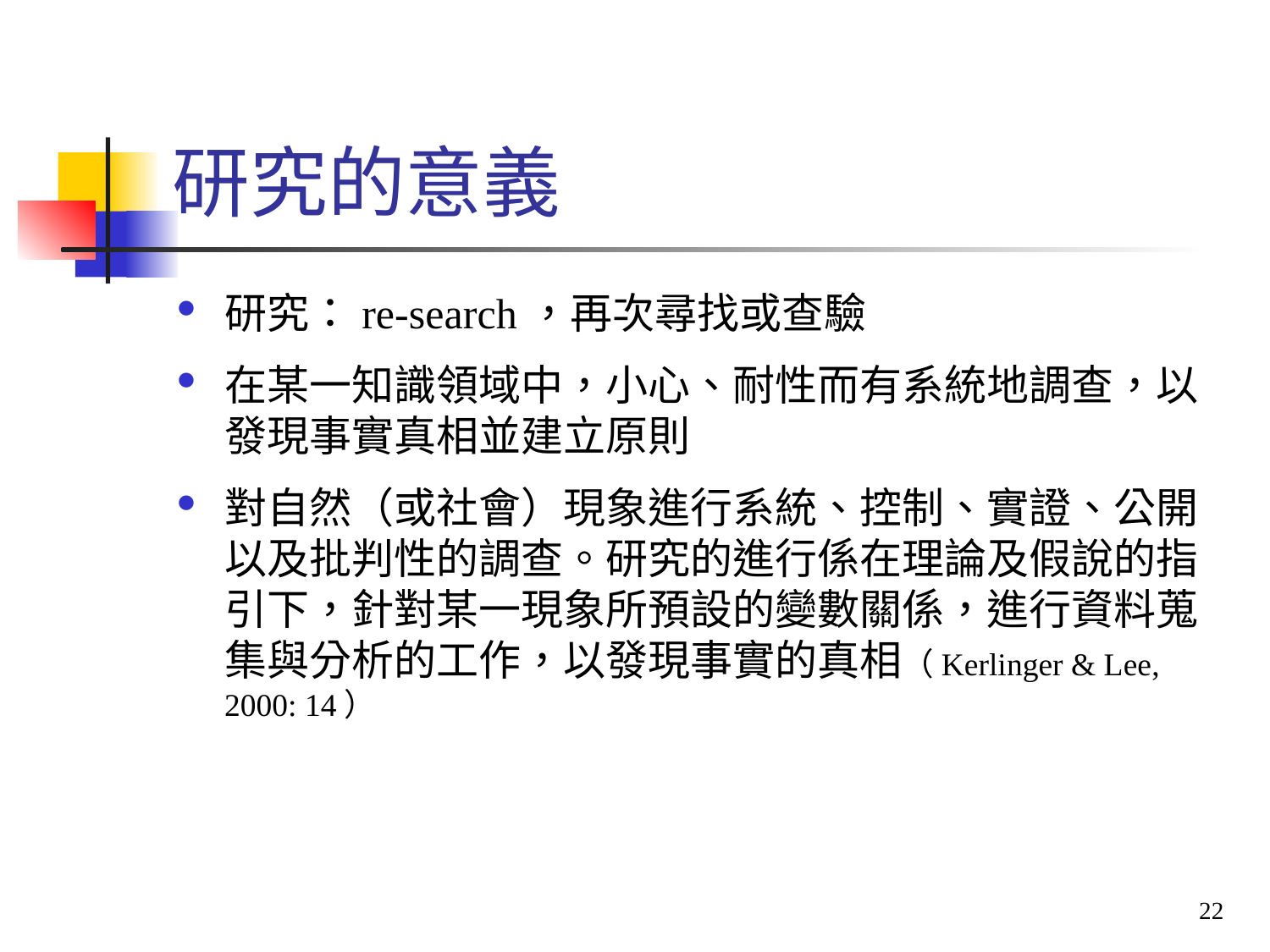

# 研究的意義
研究：re-search，再次尋找或查驗
在某一知識領域中，小心、耐性而有系統地調查，以發現事實真相並建立原則
對自然（或社會）現象進行系統、控制、實證、公開以及批判性的調查。研究的進行係在理論及假說的指引下，針對某一現象所預設的變數關係，進行資料蒐集與分析的工作，以發現事實的真相（Kerlinger & Lee, 2000: 14）